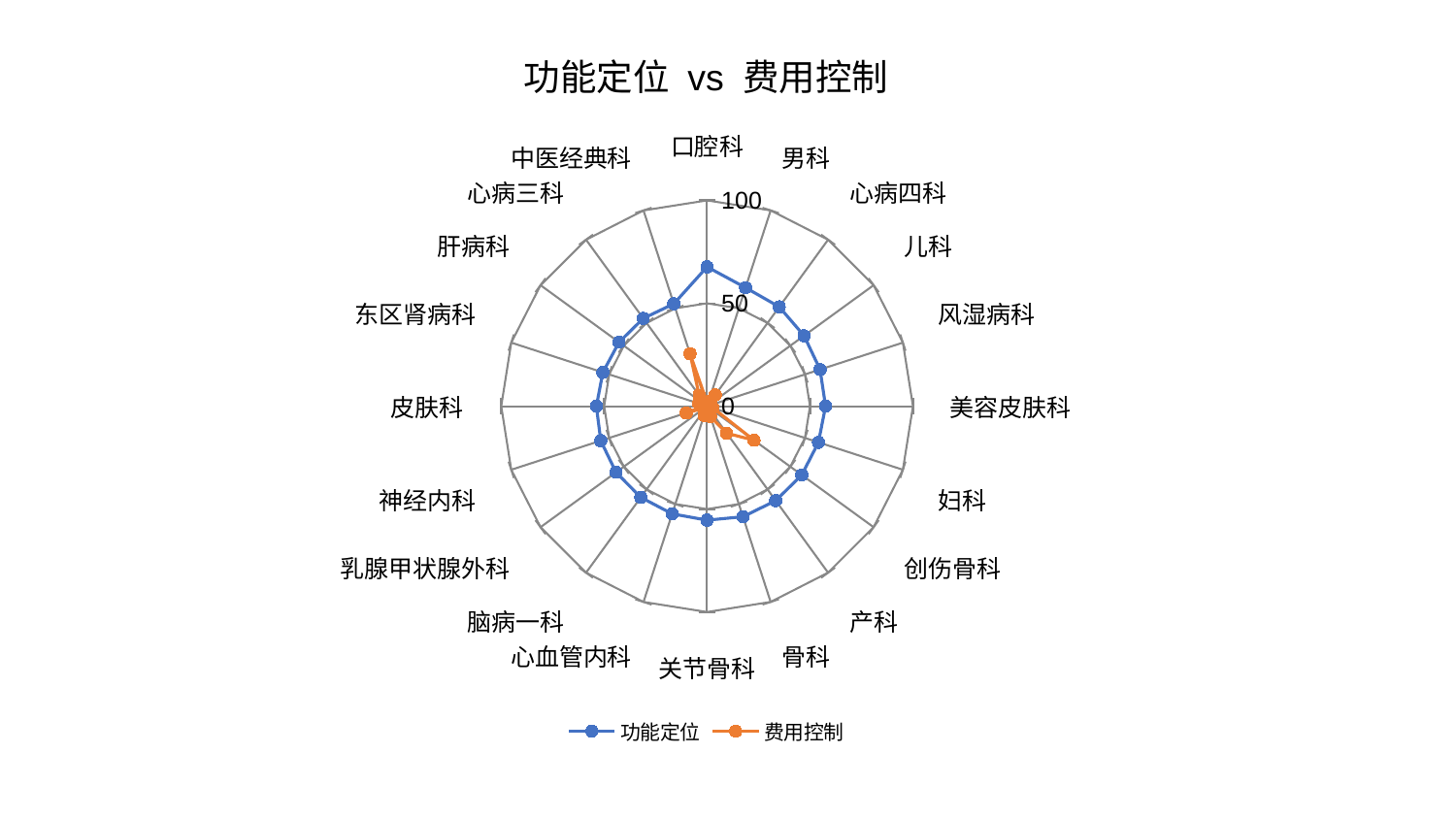

### Chart: 功能定位 vs 费用控制

| Category | 功能定位 | 费用控制 |
|---|---|---|
| 口腔科 | 67.6810001428028 | 1.709509554542521 |
| 男科 | 60.54378001610904 | 2.2929006589893213 |
| 心病四科 | 59.643114365880976 | 6.761113619612885 |
| 儿科 | 58.226100308782655 | 2.2410794413034925 |
| 风湿病科 | 57.715045181081756 | 1.957280997331412 |
| 美容皮肤科 | 57.564079853706225 | 0.8117306505909114 |
| 妇科 | 56.89857286600192 | 3.1228378652848345 |
| 创伤骨科 | 56.87224126166149 | 28.173083856328034 |
| 产科 | 56.744453641583185 | 16.24401614666569 |
| 骨科 | 56.482660857378896 | 5.327836908076191 |
| 关节骨科 | 55.37781853504014 | 1.302671677587783 |
| 心血管内科 | 54.996953859215985 | 4.692118624113261 |
| 脑病一科 | 54.76407683518347 | 2.3749892951669227 |
| 乳腺甲状腺外科 | 54.68885953908657 | 1.5265102993006536 |
| 神经内科 | 54.30855317453403 | 10.647044775373688 |
| 皮肤科 | 53.785611904136495 | 1.717370173933861 |
| 东区肾病科 | 53.23087487592444 | 4.328541955640158 |
| 肝病科 | 52.89075487744141 | 1.675748934159882 |
| 心病三科 | 52.72847226817667 | 6.567787491373004 |
| 中医经典科 | 52.317319671727766 | 26.80723204313603 |
31